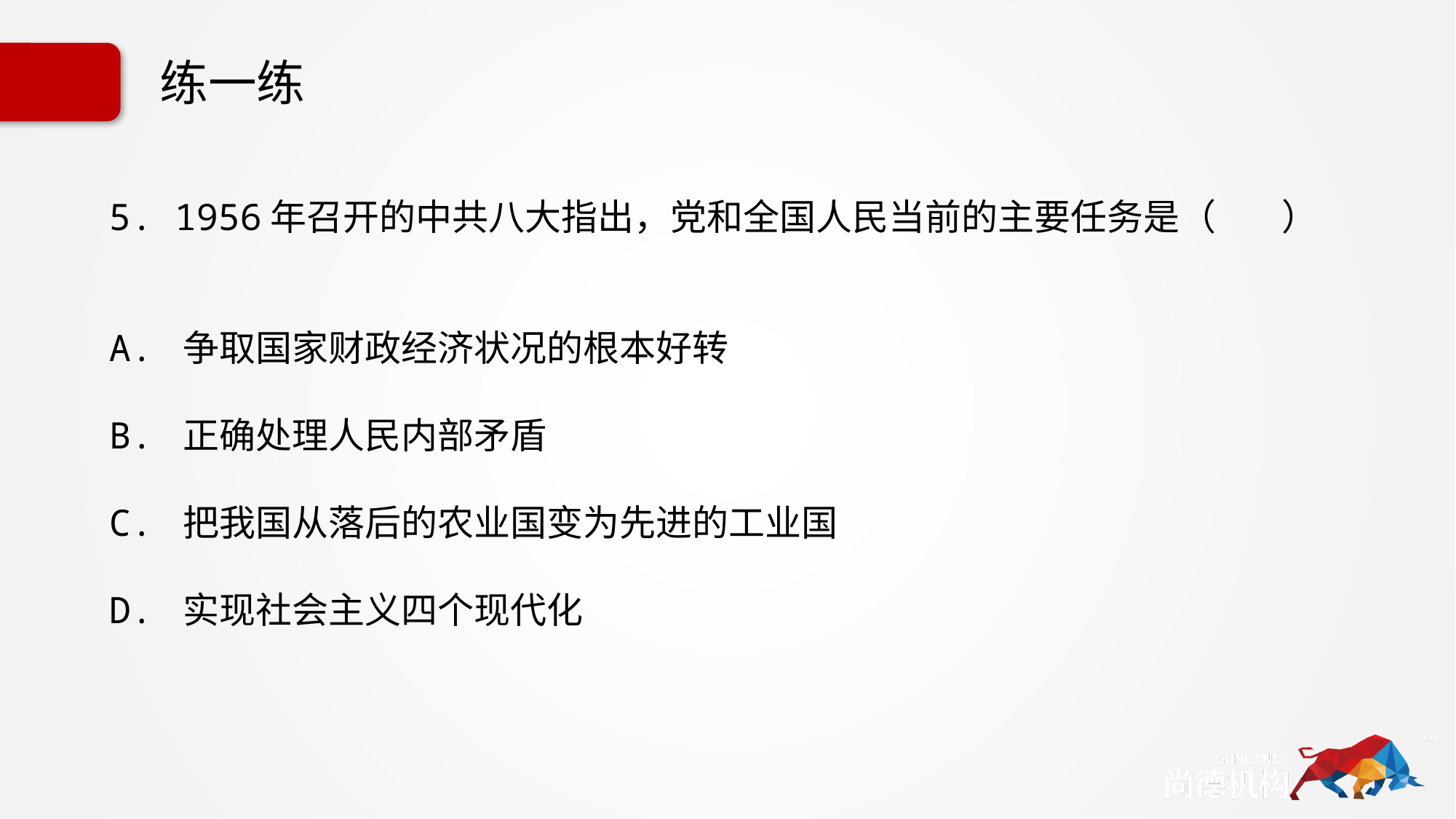

# 练一练
5. 1956年召开的中共八大指出，党和全国人民当前的主要任务是（        ）

A. 争取国家财政经济状况的根本好转

B. 正确处理人民内部矛盾

C. 把我国从落后的农业国变为先进的工业国

D. 实现社会主义四个现代化